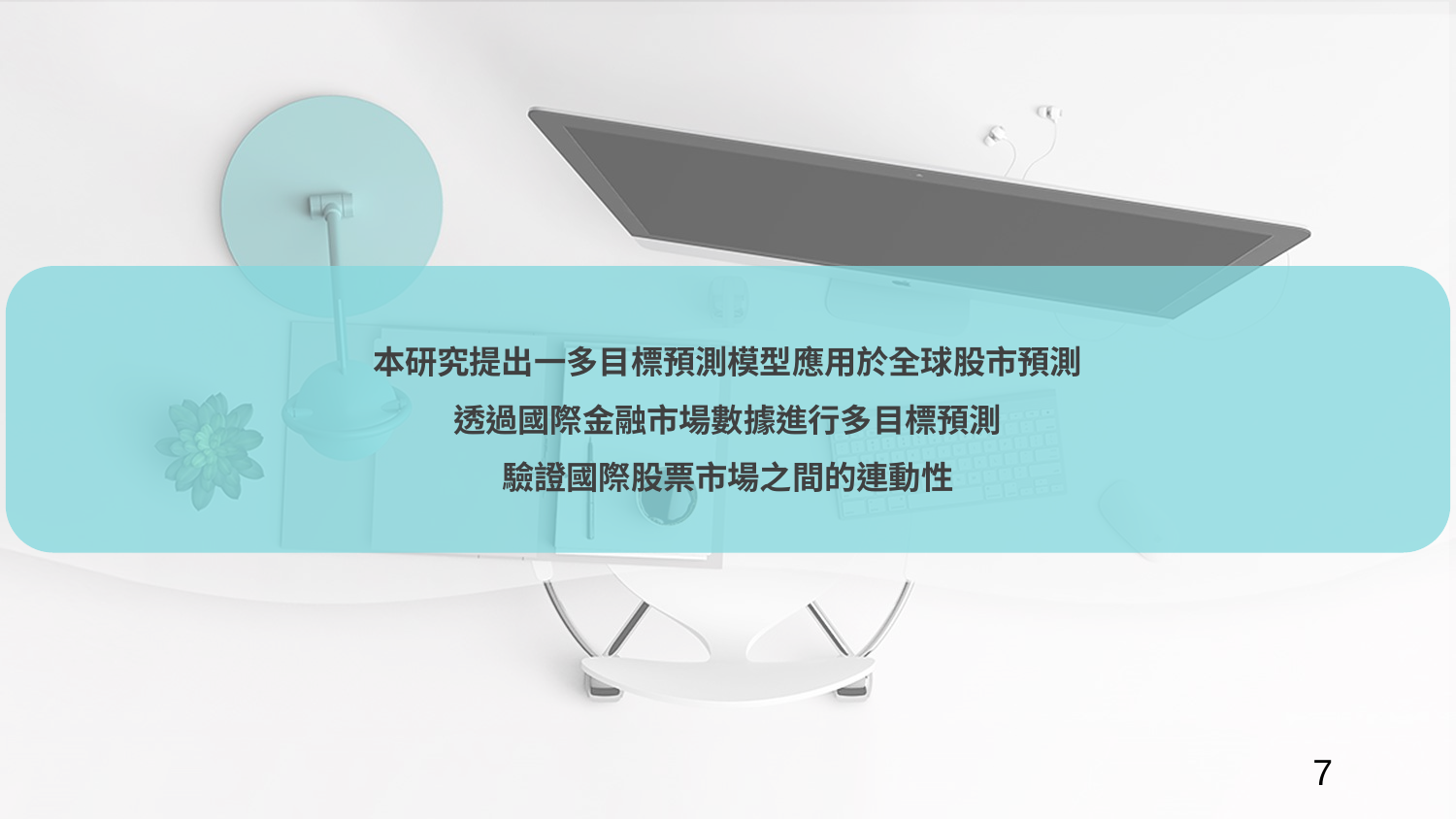

本研究提出一多目標預測模型應用於全球股市預測
透過國際金融市場數據進行多目標預測
驗證國際股票市場之間的連動性